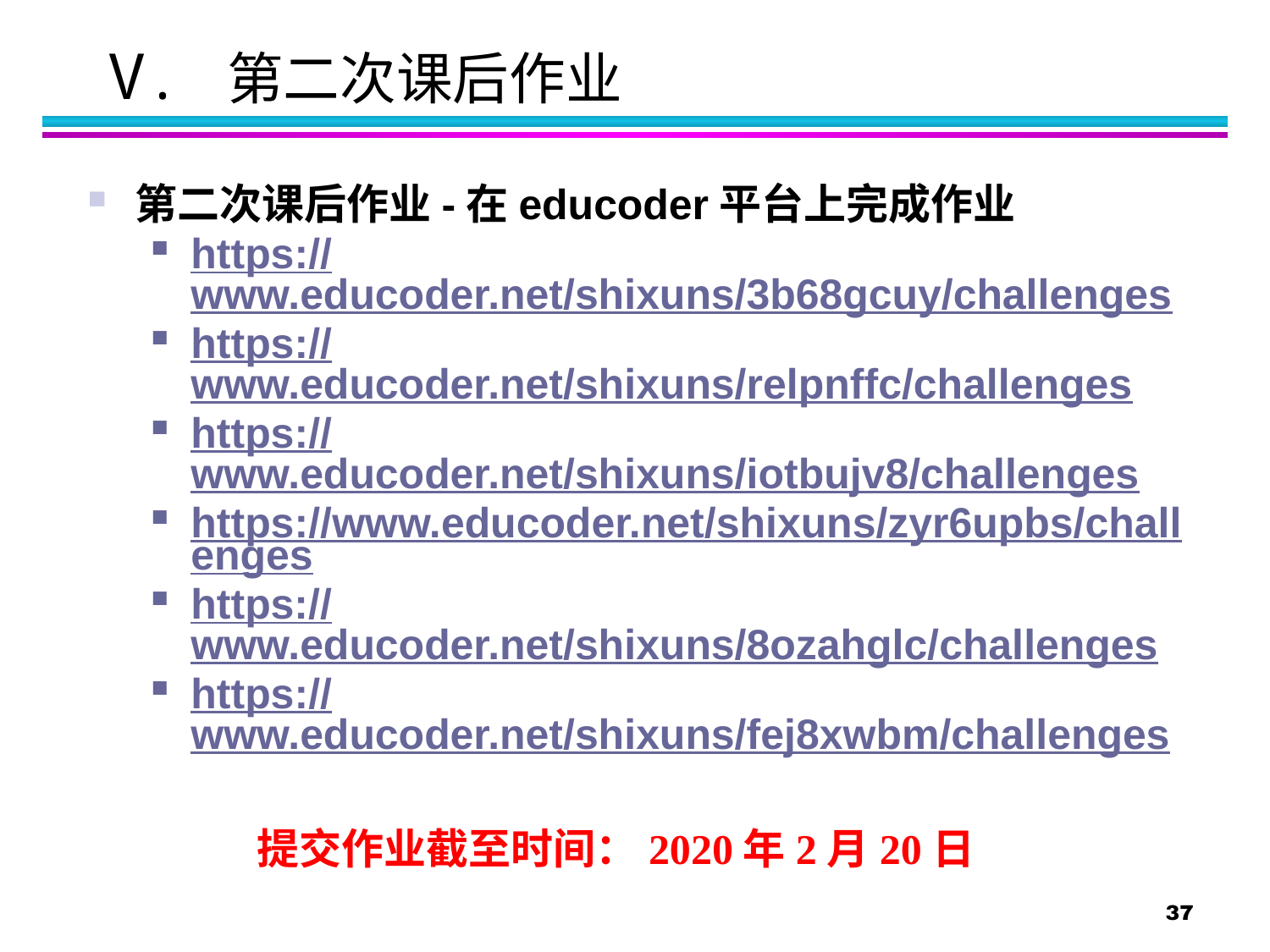

V. 第二次课后作业
第二次课后作业-在educoder平台上完成作业
https://www.educoder.net/shixuns/3b68gcuy/challenges
https://www.educoder.net/shixuns/relpnffc/challenges
https://www.educoder.net/shixuns/iotbujv8/challenges
https://www.educoder.net/shixuns/zyr6upbs/challenges
https://www.educoder.net/shixuns/8ozahglc/challenges
https://www.educoder.net/shixuns/fej8xwbm/challenges

提交作业截至时间：2020年2月20日
37